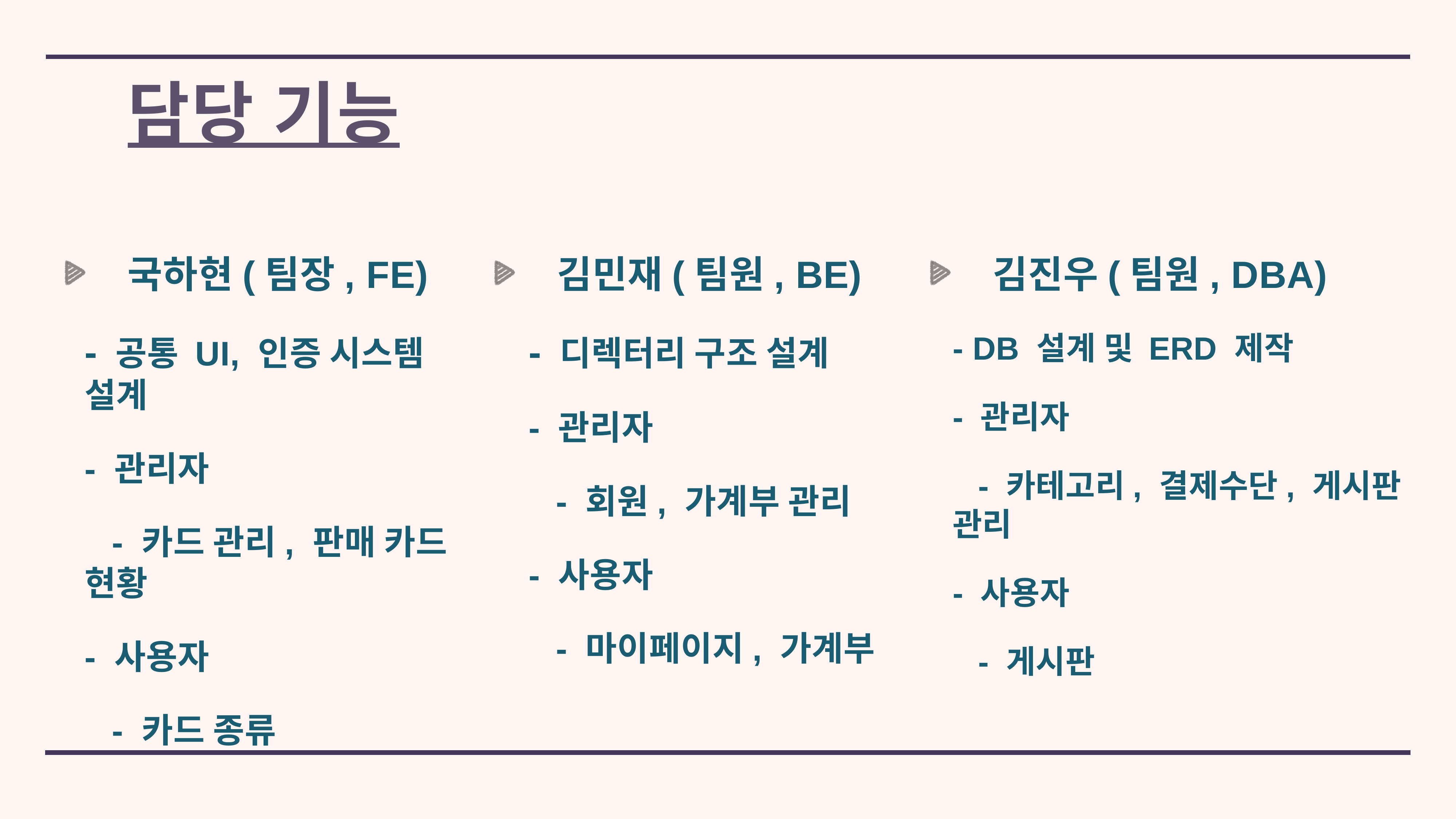

# 담당 기능
 국하현(팀장, FE)
 김민재(팀원, BE)
 김진우(팀원, DBA)
- 공통 UI, 인증 시스템 설계
- 관리자
- 카드 관리, 판매 카드 현황
- 사용자
- 카드 종류
- 디렉터리 구조 설계
- 관리자
- 회원, 가계부 관리
- 사용자
- 마이페이지, 가계부
- DB 설계 및 ERD 제작
- 관리자
- 카테고리, 결제수단, 게시판 관리
- 사용자
- 게시판